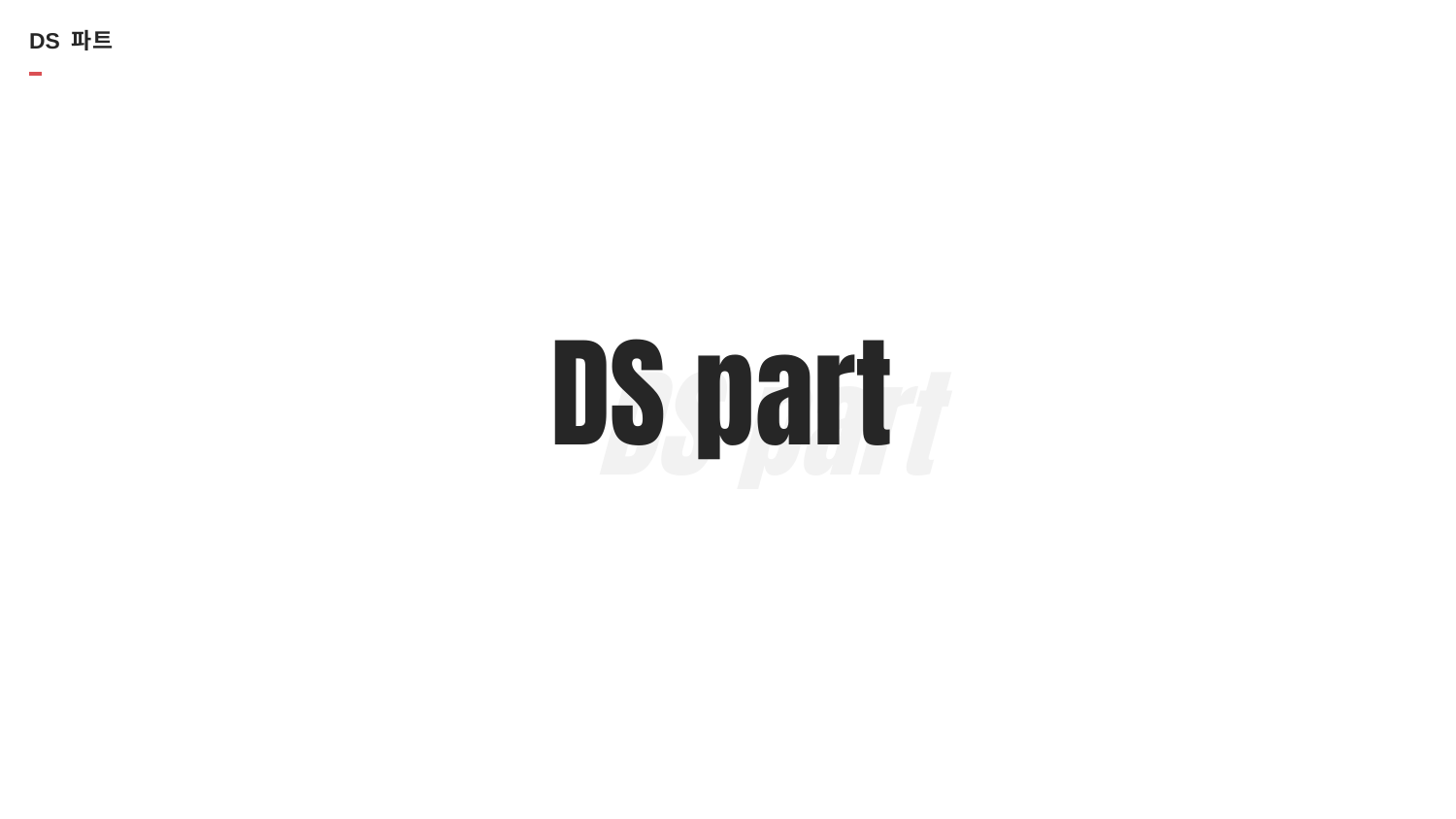

# DS 파트
DS part
DS part